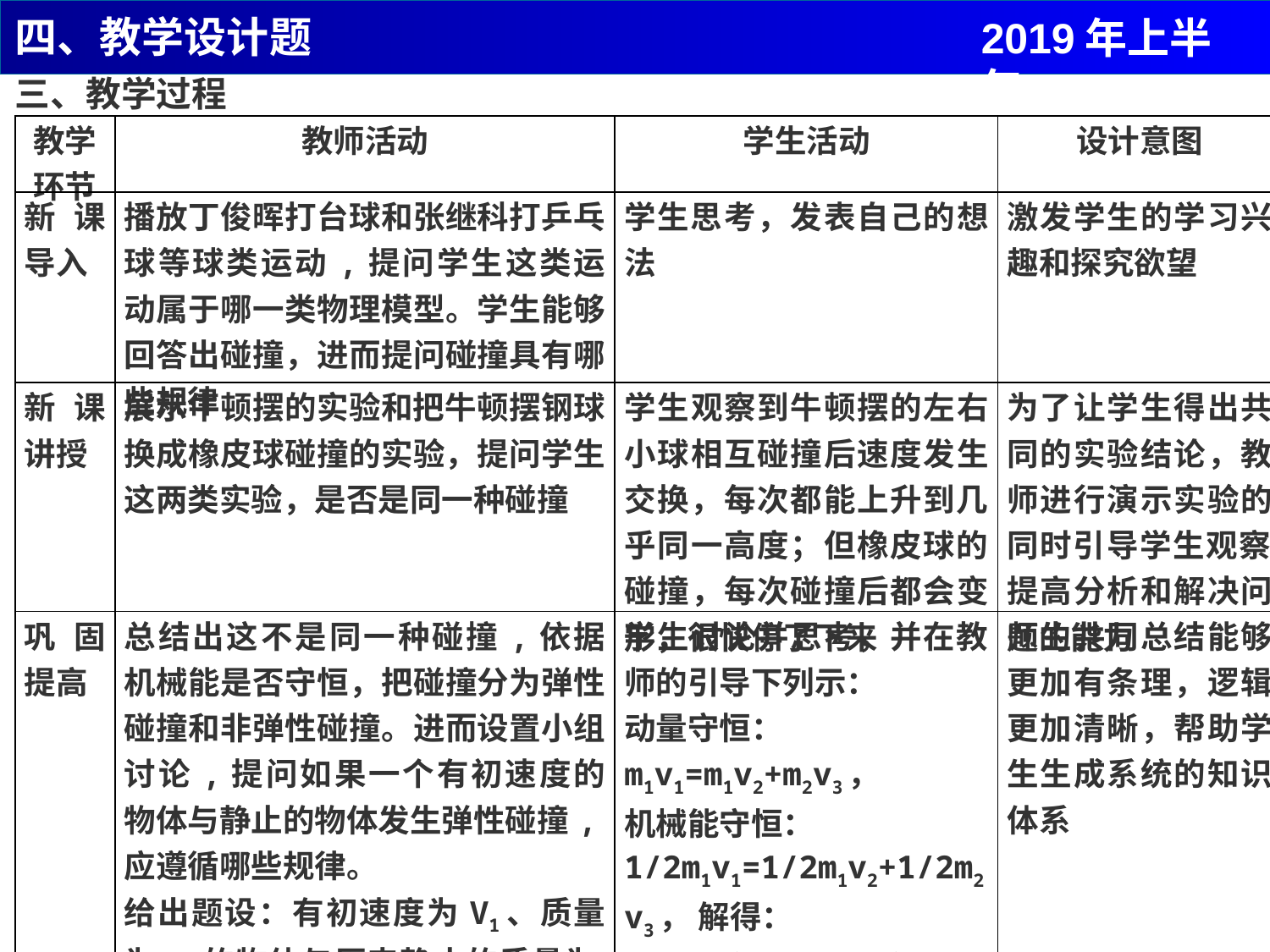

四、教学设计题
2019年上半年
三、教学过程
| 教学环节 | 教师活动 | 学生活动 | 设计意图 |
| --- | --- | --- | --- |
| 新课导入 | 播放丁俊晖打台球和张继科打乒乓球等球类运动,提问学生这类运动属于哪一类物理模型。学生能够回答出碰撞，进而提问碰撞具有哪些规律 | 学生思考，发表自己的想法 | 激发学生的学习兴趣和探究欲望 |
| 新课讲授 | 展示牛顿摆的实验和把牛顿摆钢球换成橡皮球碰撞的实验，提问学生这两类实验，是否是同一种碰撞 | 学生观察到牛顿摆的左右小球相互碰撞后速度发生交换，每次都能上升到几乎同一高度；但橡皮球的碰撞，每次碰撞后都会变形，很快停了下来 | 为了让学生得出共同的实验结论，教师进行演示实验的同时引导学生观察，提高分析和解决问题的能力 |
| 巩固提高 | 总结出这不是同一种碰撞,依据机械能是否守恒，把碰撞分为弹性碰撞和非弹性碰撞。进而设置小组讨论,提问如果一个有初速度的物体与静止的物体发生弹性碰撞,应遵循哪些规律。 给出题设：有初速度为V1、质量为m1的物体与原来静止的质量为m2的物体发生碰撞； | 学生讨论并思考，并在教师的引导下列示： 动量守恒： m1v1=m1v2+m2v3， 机械能守恒： 1/2m1v1=1/2m1v2+1/2m2v3， 解得： v2=（m1-m2）/（m1+m2）v1 v3=2m1/(m1+m2)v1 | 师生共同总结能够更加有条理，逻辑更加清晰，帮助学生生成系统的知识体系 |
2